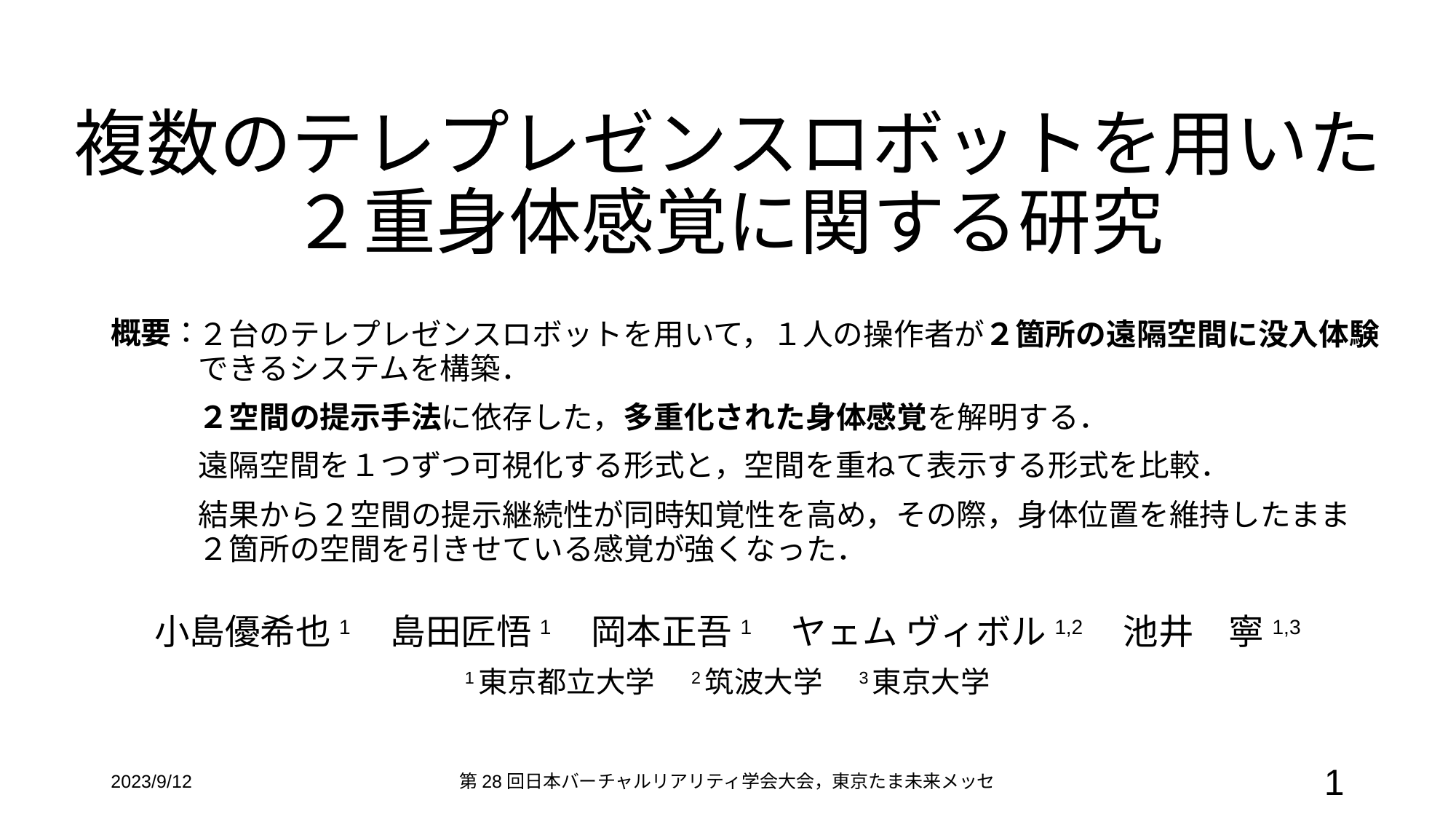

# 複数のテレプレゼンスロボットを用いた ２重身体感覚に関する研究
概要：
２台のテレプレゼンスロボットを用いて，１人の操作者が２箇所の遠隔空間に没入体験できるシステムを構築．
２空間の提示手法に依存した，多重化された身体感覚を解明する．
遠隔空間を１つずつ可視化する形式と，空間を重ねて表示する形式を比較．
結果から２空間の提示継続性が同時知覚性を高め，その際，身体位置を維持したまま
２箇所の空間を引きせている感覚が強くなった．
小島優希也1　島田匠悟1　岡本正吾1　ヤェム ヴィボル1,2　池井　寧1,3
1東京都立大学　2筑波大学　3東京大学
2023/9/12
第28回日本バーチャルリアリティ学会大会，東京たま未来メッセ
1